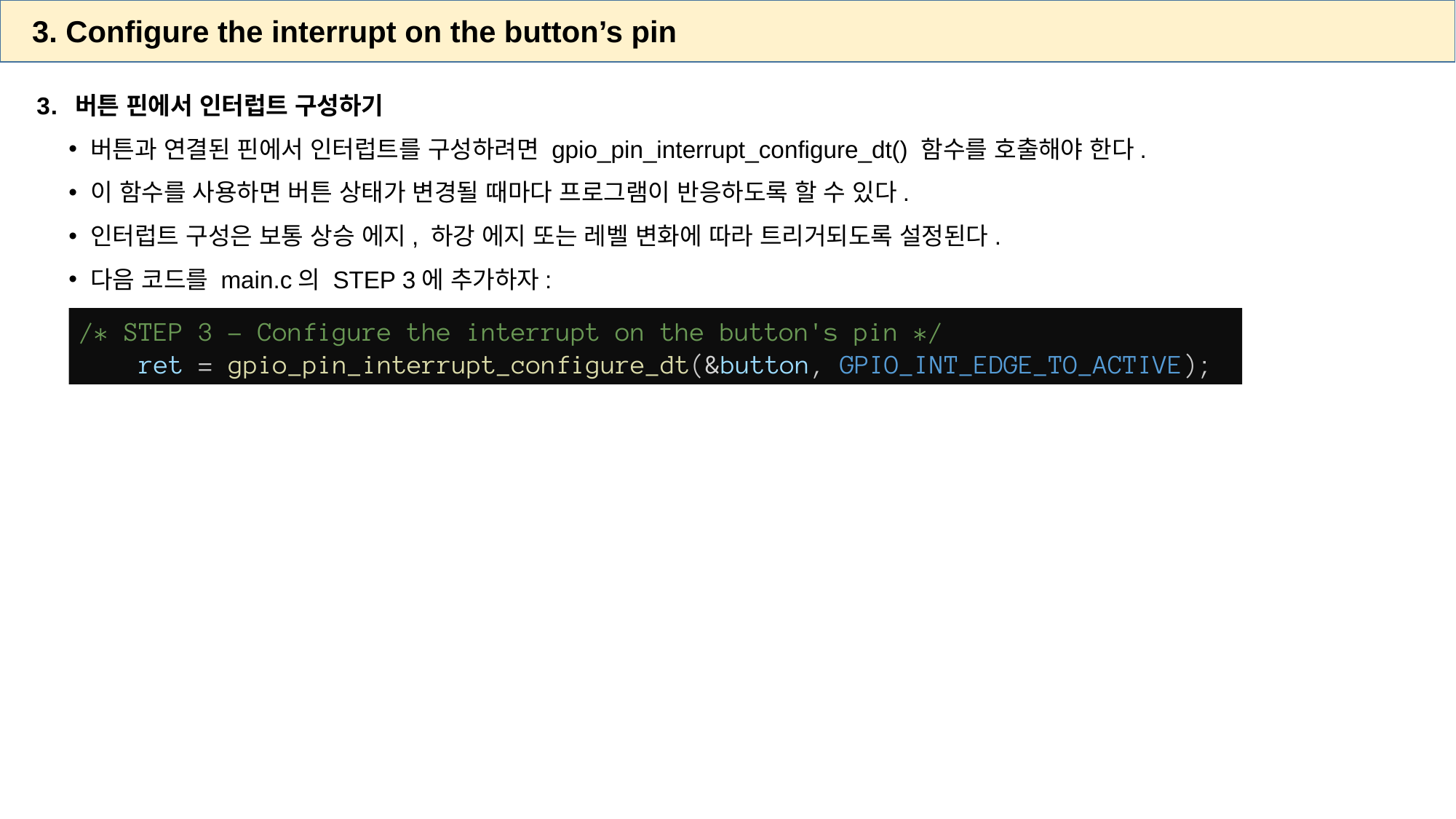

3. Configure the interrupt on the button’s pin
  버튼 핀에서 인터럽트 구성하기
버튼과 연결된 핀에서 인터럽트를 구성하려면 gpio_pin_interrupt_configure_dt() 함수를 호출해야 한다.
이 함수를 사용하면 버튼 상태가 변경될 때마다 프로그램이 반응하도록 할 수 있다.
인터럽트 구성은 보통 상승 에지, 하강 에지 또는 레벨 변화에 따라 트리거되도록 설정된다.
다음 코드를 main.c의 STEP 3에 추가하자:
/* STEP 3 - Configure the interrupt on the button's pin */
    ret = gpio_pin_interrupt_configure_dt(&button, GPIO_INT_EDGE_TO_ACTIVE);